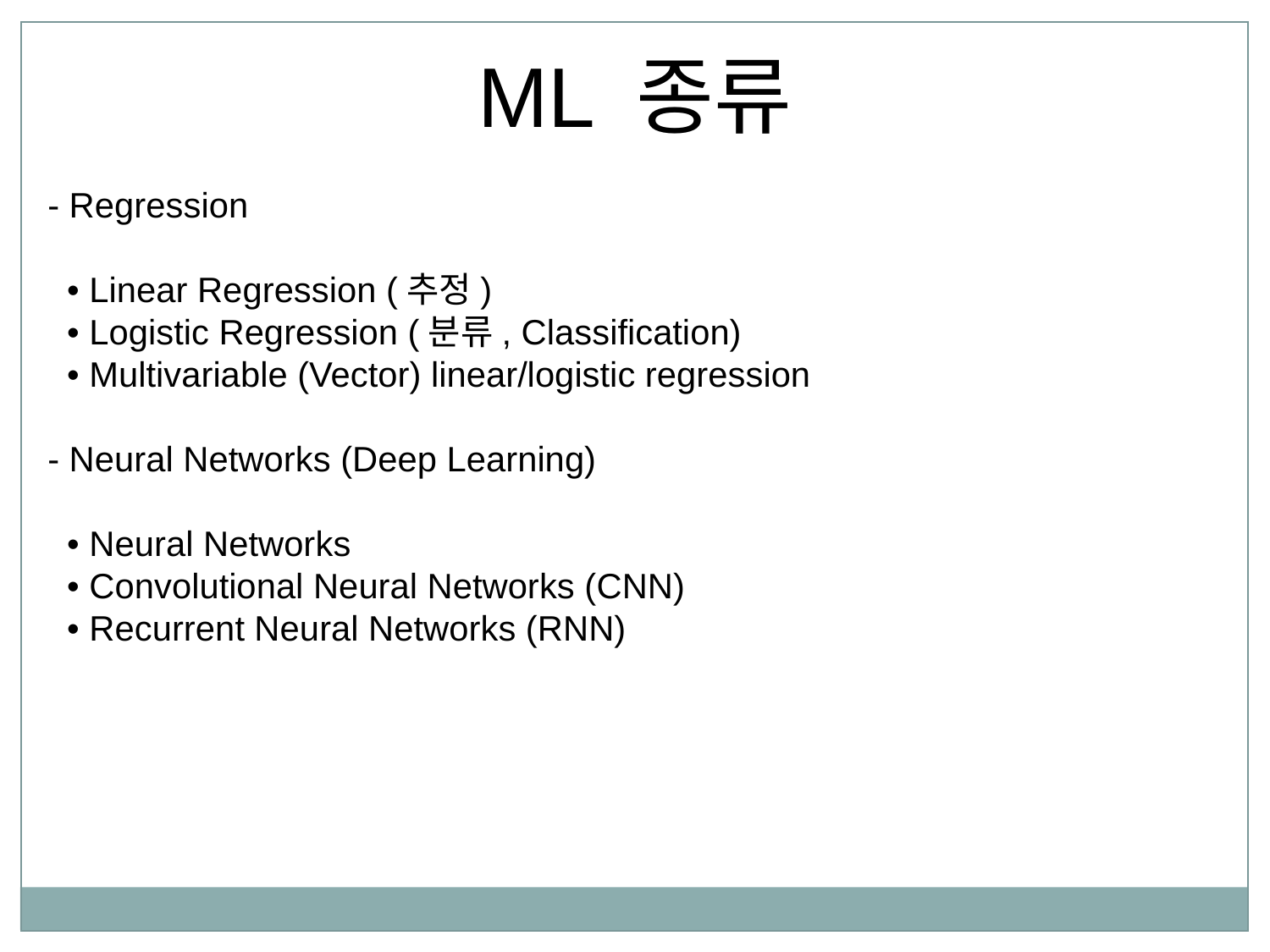

ML 종류
- Regression

  • Linear Regression (추정)
  • Logistic Regression (분류, Classification)
  • Multivariable (Vector) linear/logistic regression

- Neural Networks (Deep Learning)

  • Neural Networks
  • Convolutional Neural Networks (CNN)
  • Recurrent Neural Networks (RNN)